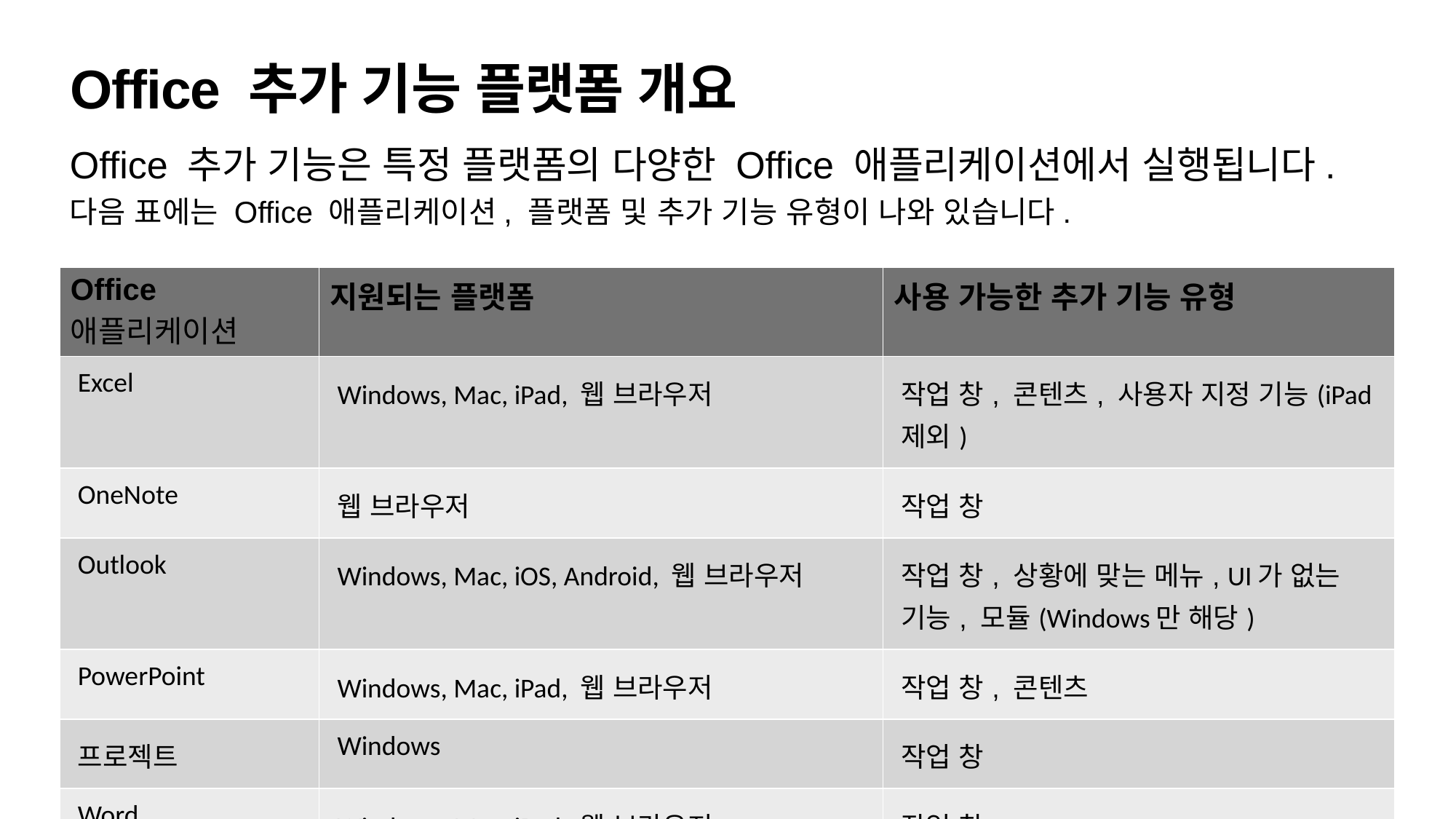

# Office 추가 기능 플랫폼 개요
Office 추가 기능은 특정 플랫폼의 다양한 Office 애플리케이션에서 실행됩니다.
다음 표에는 Office 애플리케이션, 플랫폼 및 추가 기능 유형이 나와 있습니다.

| Office 애플리케이션 | 지원되는 플랫폼 | 사용 가능한 추가 기능 유형 |
| --- | --- | --- |
| Excel | Windows, Mac, iPad, 웹 브라우저 | 작업 창, 콘텐츠, 사용자 지정 기능(iPad 제외) |
| OneNote | 웹 브라우저 | 작업 창 |
| Outlook | Windows, Mac, iOS, Android, 웹 브라우저 | 작업 창, 상황에 맞는 메뉴, UI가 없는 기능, 모듈(Windows만 해당) |
| PowerPoint | Windows, Mac, iPad, 웹 브라우저 | 작업 창, 콘텐츠 |
| 프로젝트 | Windows | 작업 창 |
| Word | Windows, Mac, iPad, 웹 브라우저 | 작업 창 |